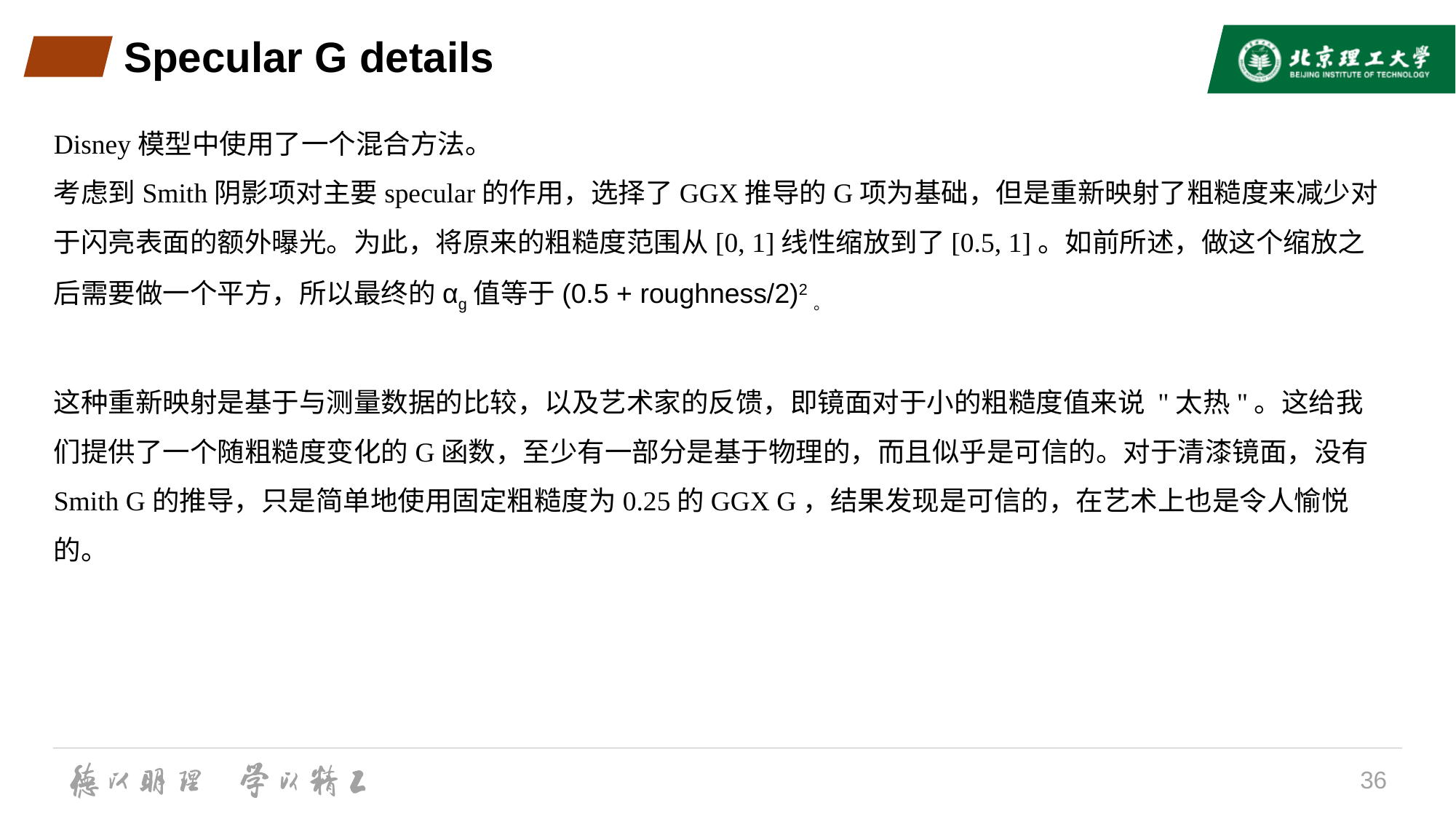

# Specular G details
Disney模型中使用了一个混合方法。
考虑到Smith阴影项对主要specular的作用，选择了GGX推导的G项为基础，但是重新映射了粗糙度来减少对于闪亮表面的额外曝光。为此，将原来的粗糙度范围从[0, 1]线性缩放到了[0.5, 1]。如前所述，做这个缩放之后需要做一个平方，所以最终的αg值等于(0.5 + roughness/2)2。

这种重新映射是基于与测量数据的比较，以及艺术家的反馈，即镜面对于小的粗糙度值来说 "太热"。这给我们提供了一个随粗糙度变化的G函数，至少有一部分是基于物理的，而且似乎是可信的。对于清漆镜面，没有Smith G的推导，只是简单地使用固定粗糙度为0.25的GGX G，结果发现是可信的，在艺术上也是令人愉悦的。